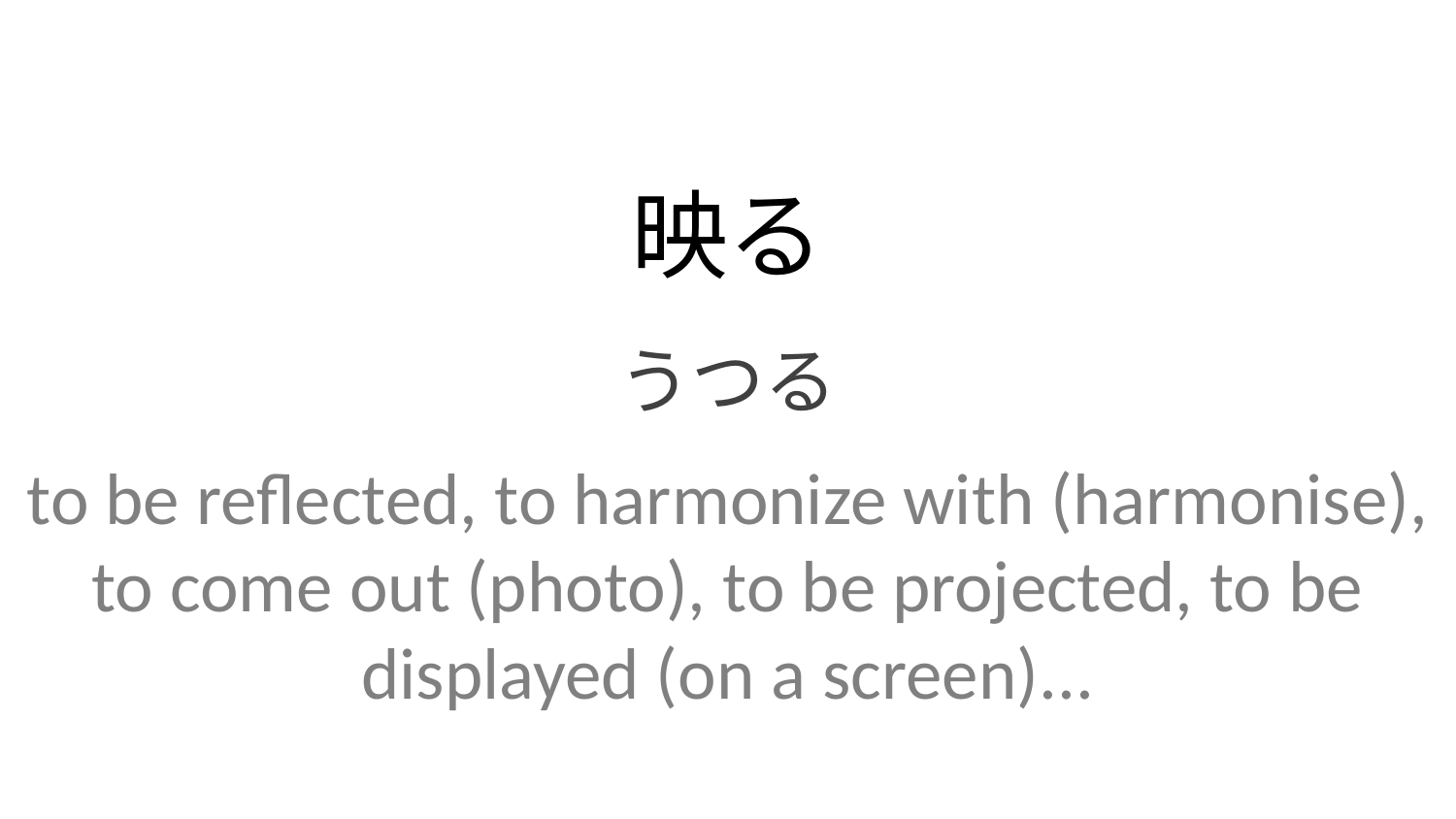

映る

うつる
to be reflected, to harmonize with (harmonise), to come out (photo), to be projected, to be displayed (on a screen)...